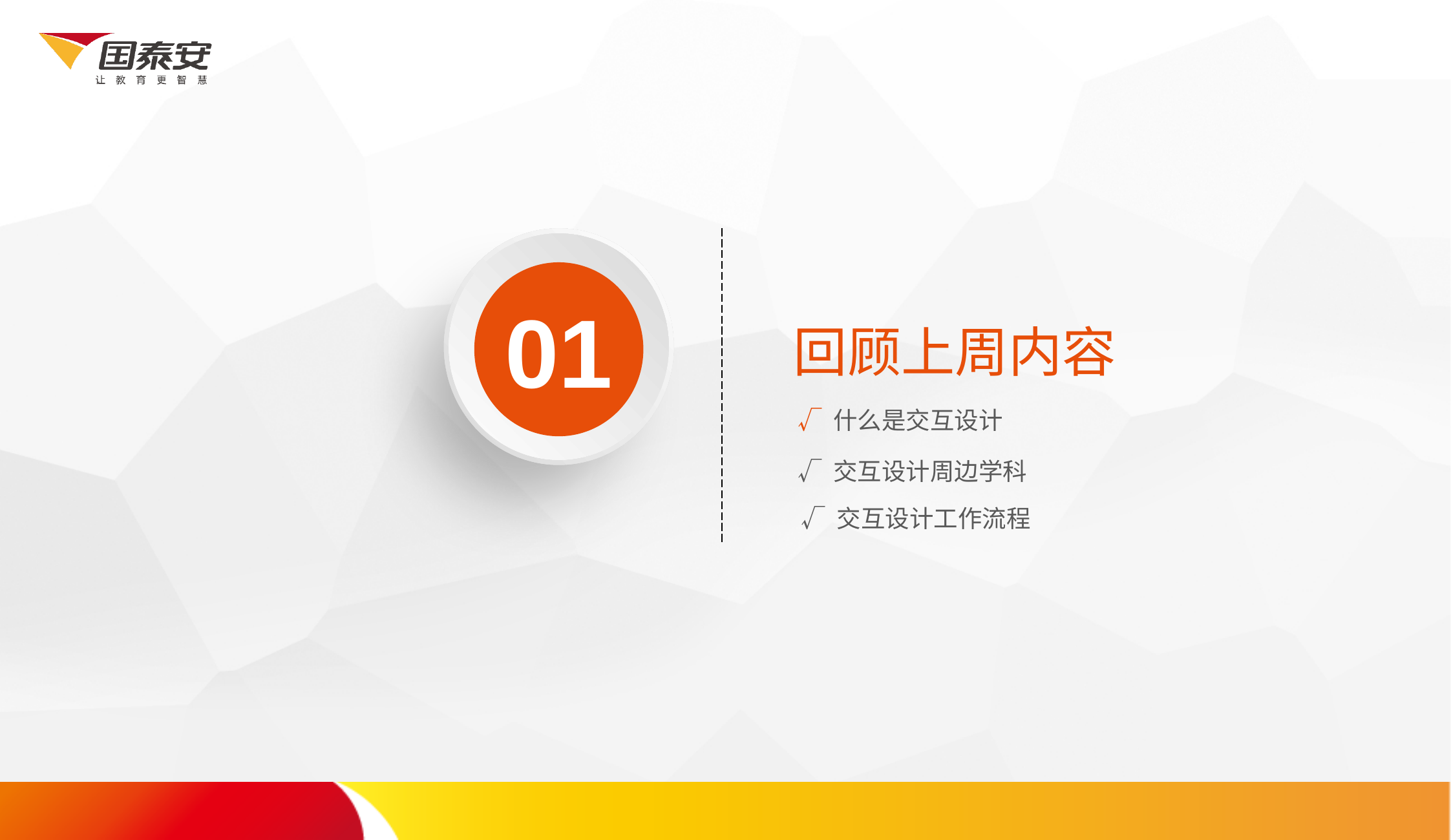

01

回顾上周内容
√ 什么是交互设计
√ 交互设计周边学科
√ 交互设计工作流程